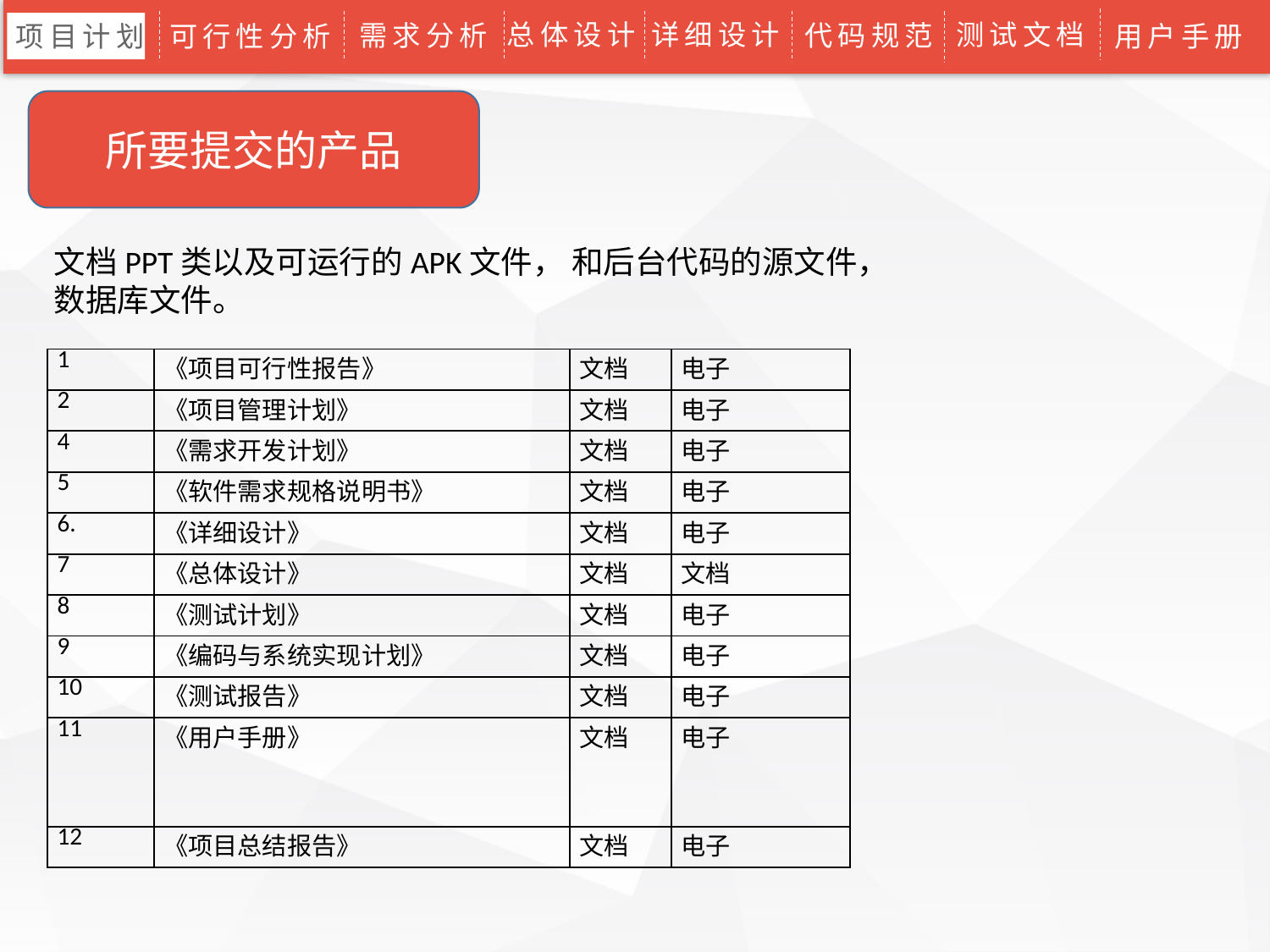

总体设计
详细设计
测试文档
代码规范
需求分析
可行性分析
项目计划
用户手册

所要提交的产品
文档PPT类以及可运行的APK文件， 和后台代码的源文件，数据库文件。
| 1 | 《项目可行性报告》 | 文档 | 电子 |
| --- | --- | --- | --- |
| 2 | 《项目管理计划》 | 文档 | 电子 |
| 4 | 《需求开发计划》 | 文档 | 电子 |
| 5 | 《软件需求规格说明书》 | 文档 | 电子 |
| 6. | 《详细设计》 | 文档 | 电子 |
| 7 | 《总体设计》 | 文档 | 文档 |
| 8 | 《测试计划》 | 文档 | 电子 |
| 9 | 《编码与系统实现计划》 | 文档 | 电子 |
| 10 | 《测试报告》 | 文档 | 电子 |
| 11 | 《用户手册》 | 文档 | 电子 |
| 12 | 《项目总结报告》 | 文档 | 电子 |